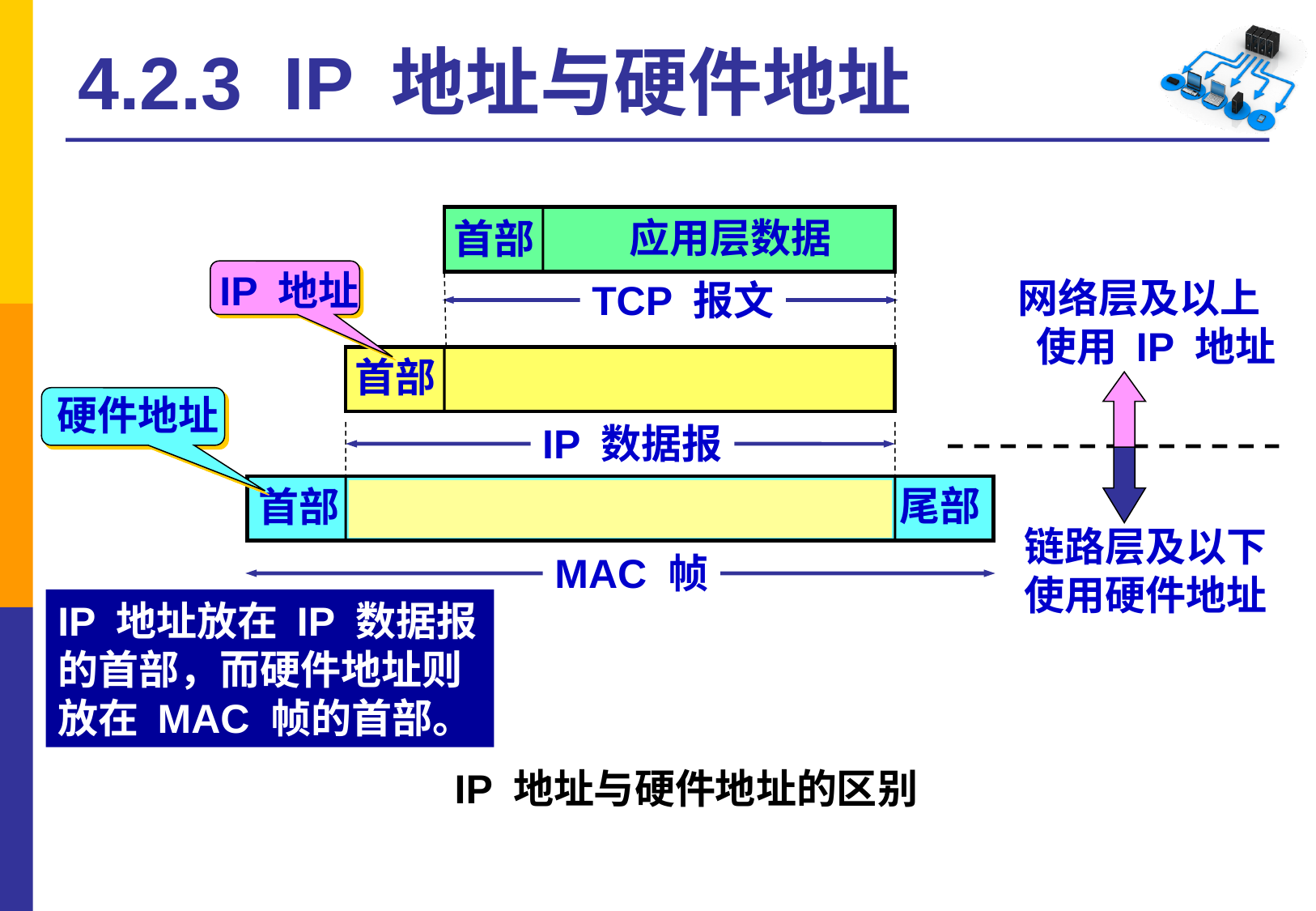

# 4.2.3  IP 地址与硬件地址

应用层数据
首部
IP 地址

网络层及以上
 使用 IP 地址

TCP 报文

首部

硬件地址

链路层及以下
使用硬件地址
IP 数据报

尾部
首部

MAC 帧

IP 地址放在 IP 数据报的首部，而硬件地址则放在 MAC 帧的首部。
IP 地址与硬件地址的区别